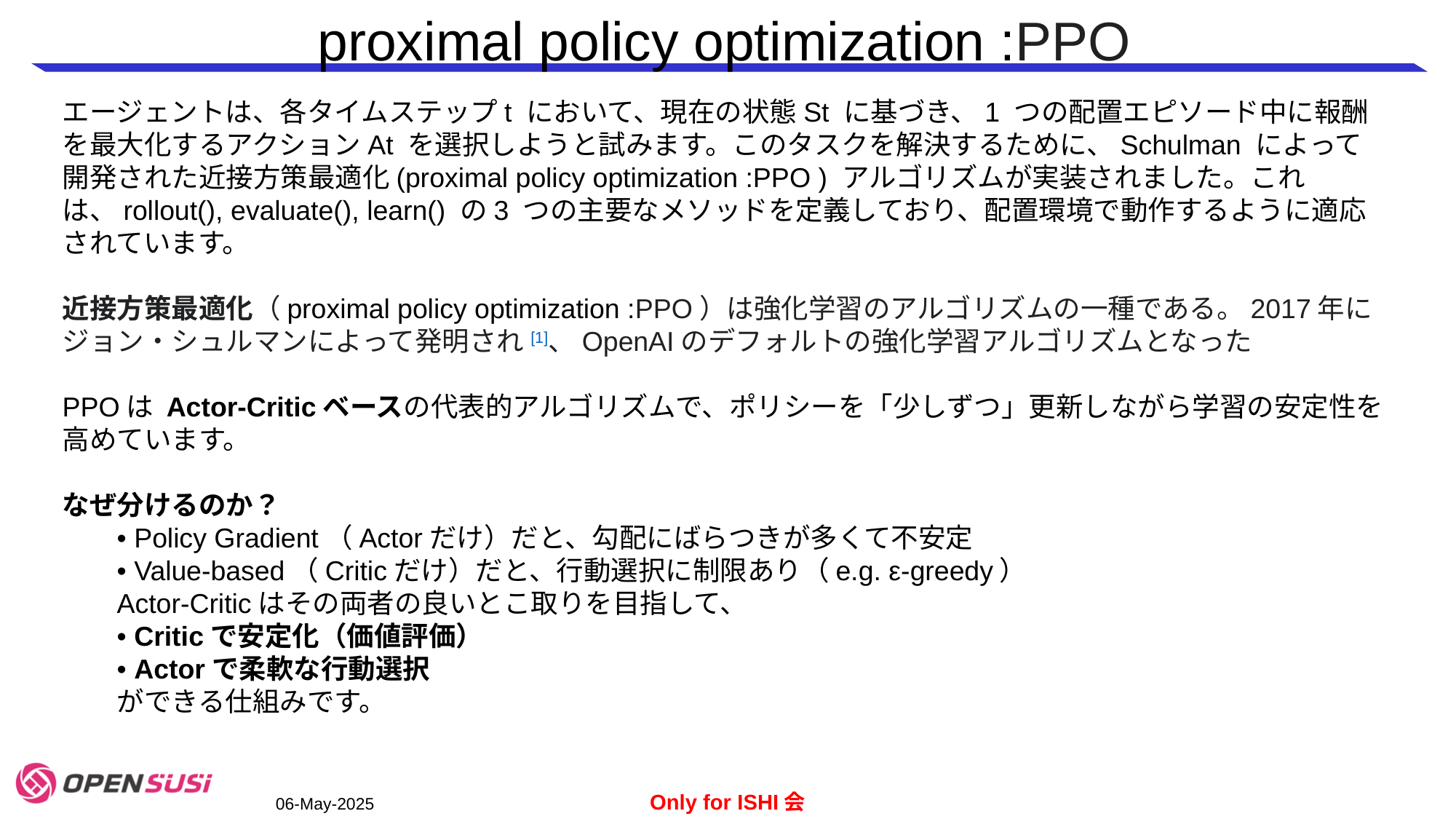

# proximal policy optimization :PPO

エージェントは、各タイムステップt において、現在の状態St に基づき、1 つの配置エピソード中に報酬を最大化するアクションAt を選択しようと試みます。このタスクを解決するために、Schulman によって開発された近接方策最適化(proximal policy optimization :PPO ) アルゴリズムが実装されました。これは、rollout(), evaluate(), learn() の3 つの主要なメソッドを定義しており、配置環境で動作するように適応されています。

近接方策最適化（proximal policy optimization :PPO）は強化学習のアルゴリズムの一種である。2017年にジョン・シュルマンによって発明され[1]、OpenAIのデフォルトの強化学習アルゴリズムとなった

PPOは Actor-Criticベースの代表的アルゴリズムで、ポリシーを「少しずつ」更新しながら学習の安定性を高めています。

なぜ分けるのか？
• Policy Gradient（Actorだけ）だと、勾配にばらつきが多くて不安定
• Value-based（Criticだけ）だと、行動選択に制限あり（e.g. ε-greedy）
Actor-Criticはその両者の良いとこ取りを目指して、
• Criticで安定化（価値評価）
• Actorで柔軟な行動選択
ができる仕組みです。

06-May-2025